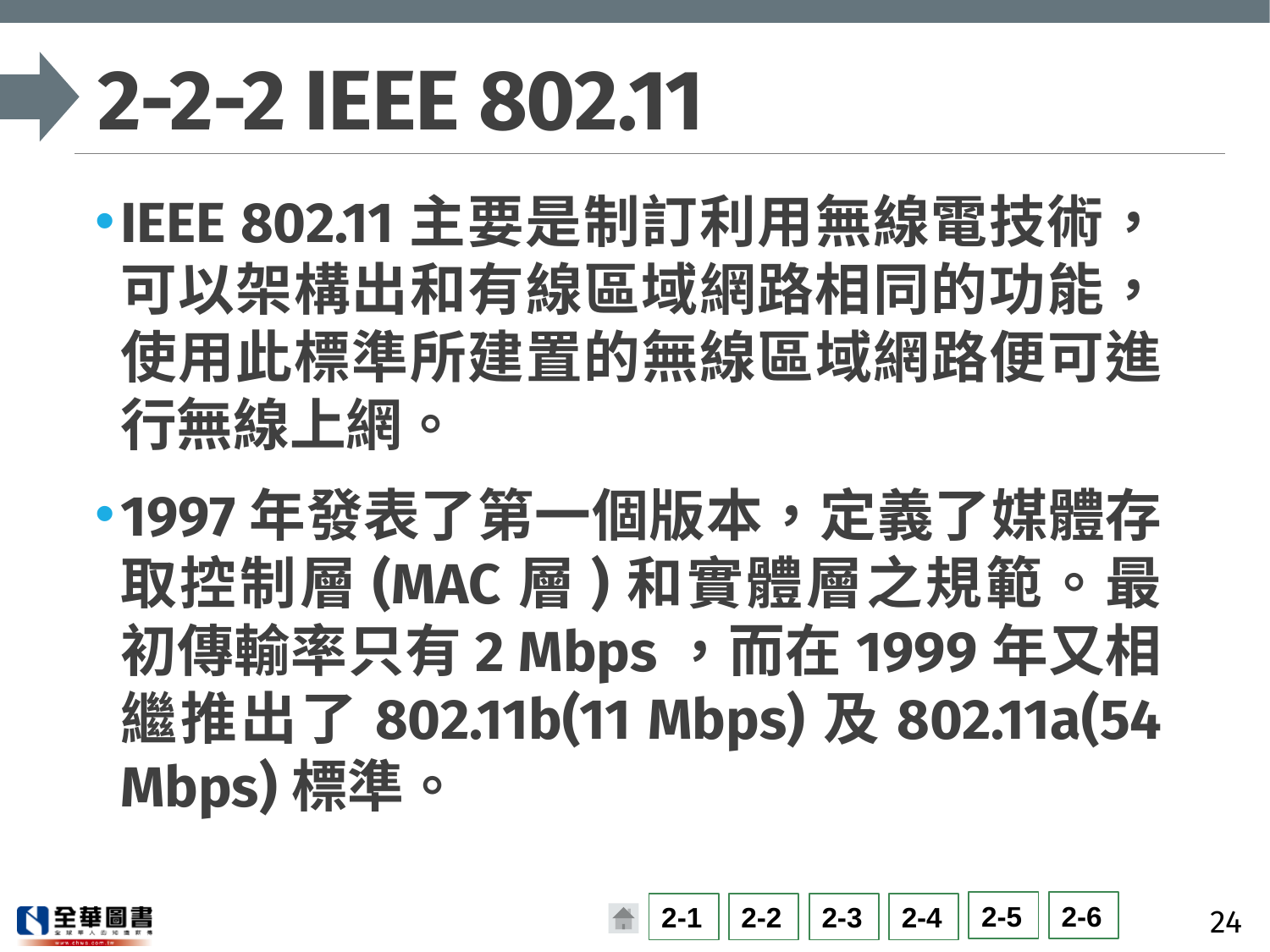

# 2-2-2 IEEE 802.11
IEEE 802.11主要是制訂利用無線電技術，可以架構出和有線區域網路相同的功能，使用此標準所建置的無線區域網路便可進行無線上網。
1997年發表了第一個版本，定義了媒體存取控制層(MAC層)和實體層之規範。最初傳輸率只有2 Mbps，而在1999年又相繼推出了802.11b(11 Mbps)及802.11a(54 Mbps)標準。
24